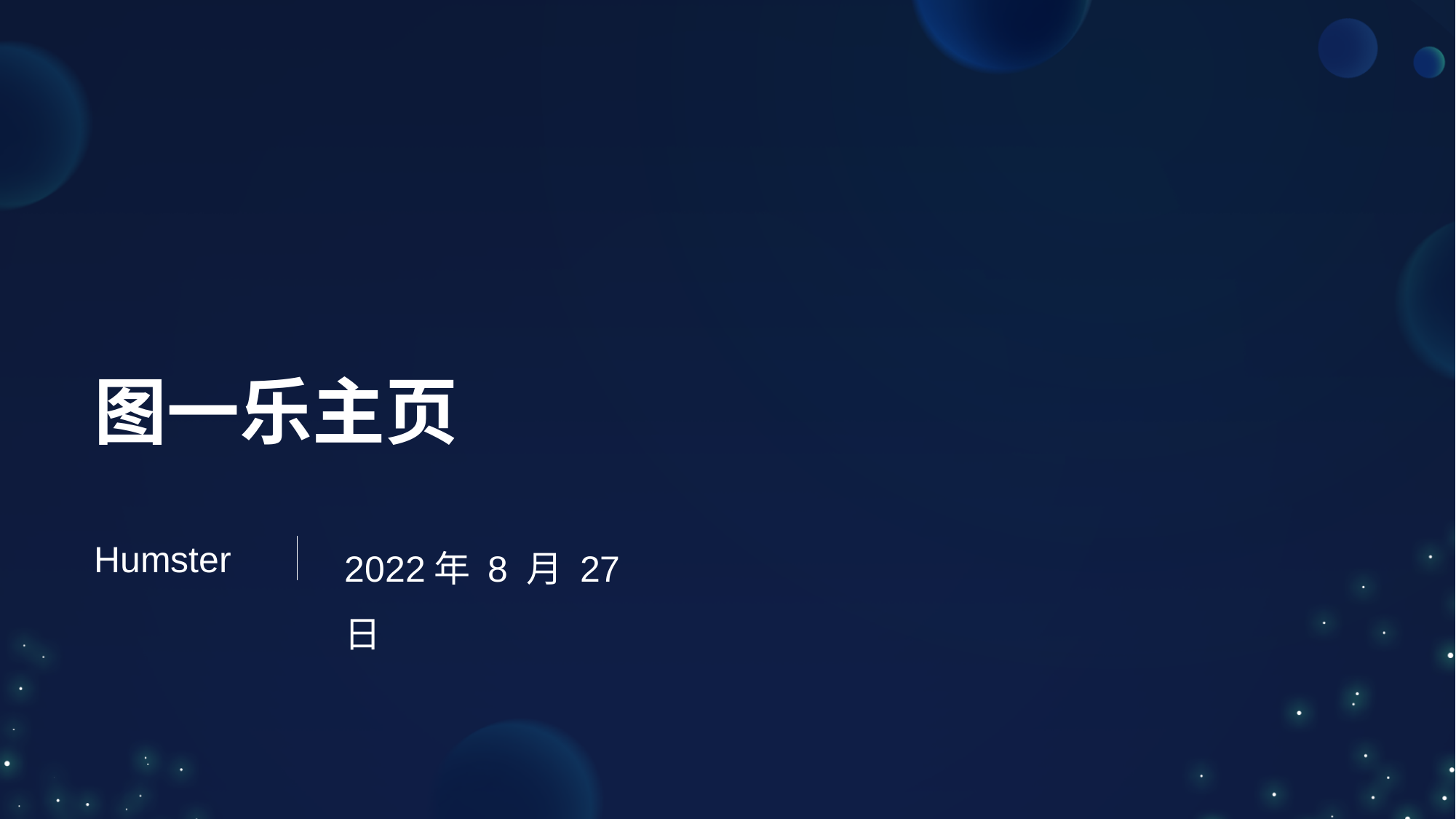

#
图一乐主页
2022年 8 月 27日
Humster